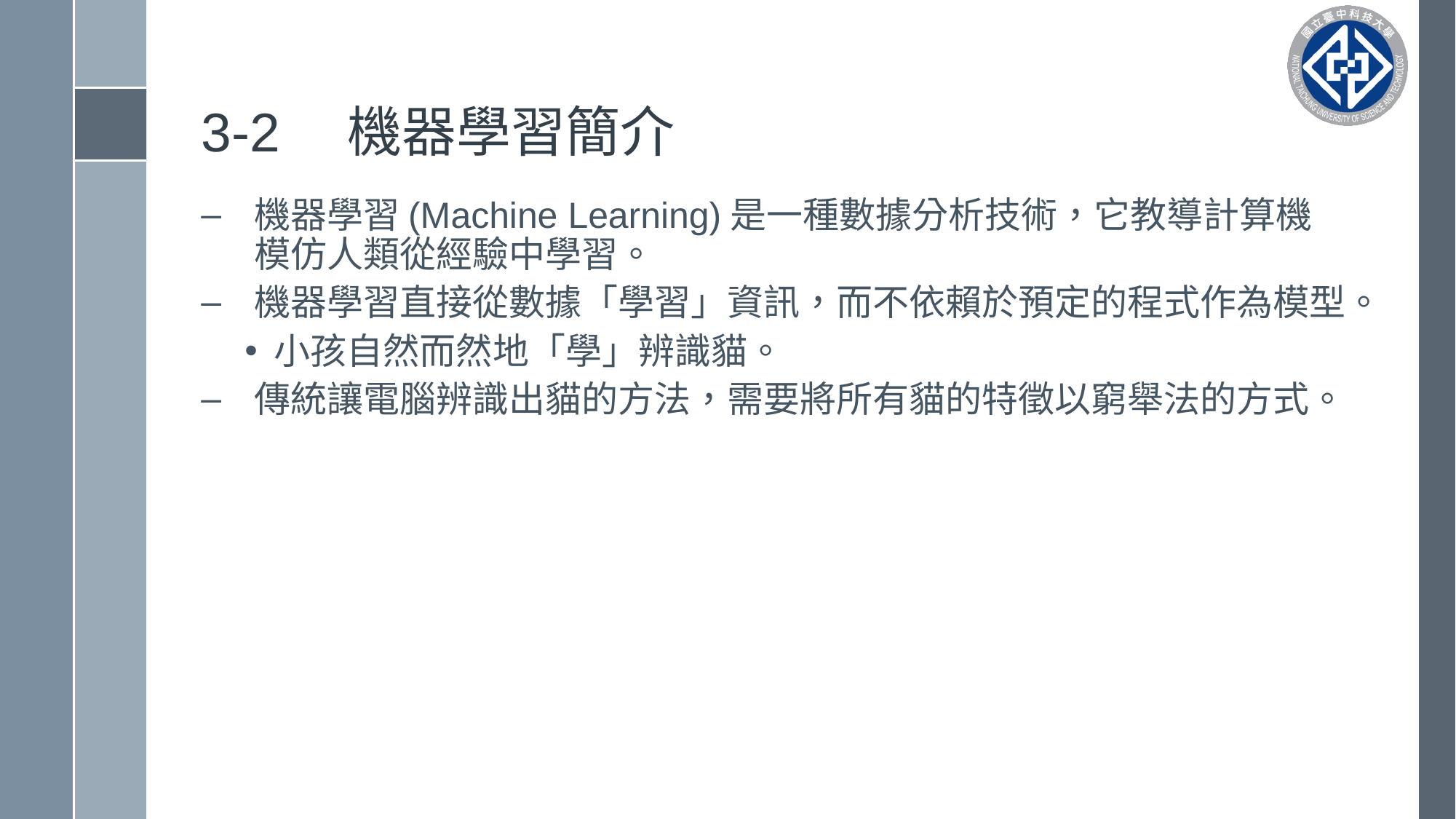

# 3-2　機器學習簡介
機器學習(Machine Learning)是一種數據分析技術，它教導計算機模仿人類從經驗中學習。
機器學習直接從數據「學習」資訊，而不依賴於預定的程式作為模型。
小孩自然而然地「學」辨識貓。
傳統讓電腦辨識出貓的方法，需要將所有貓的特徵以窮舉法的方式。